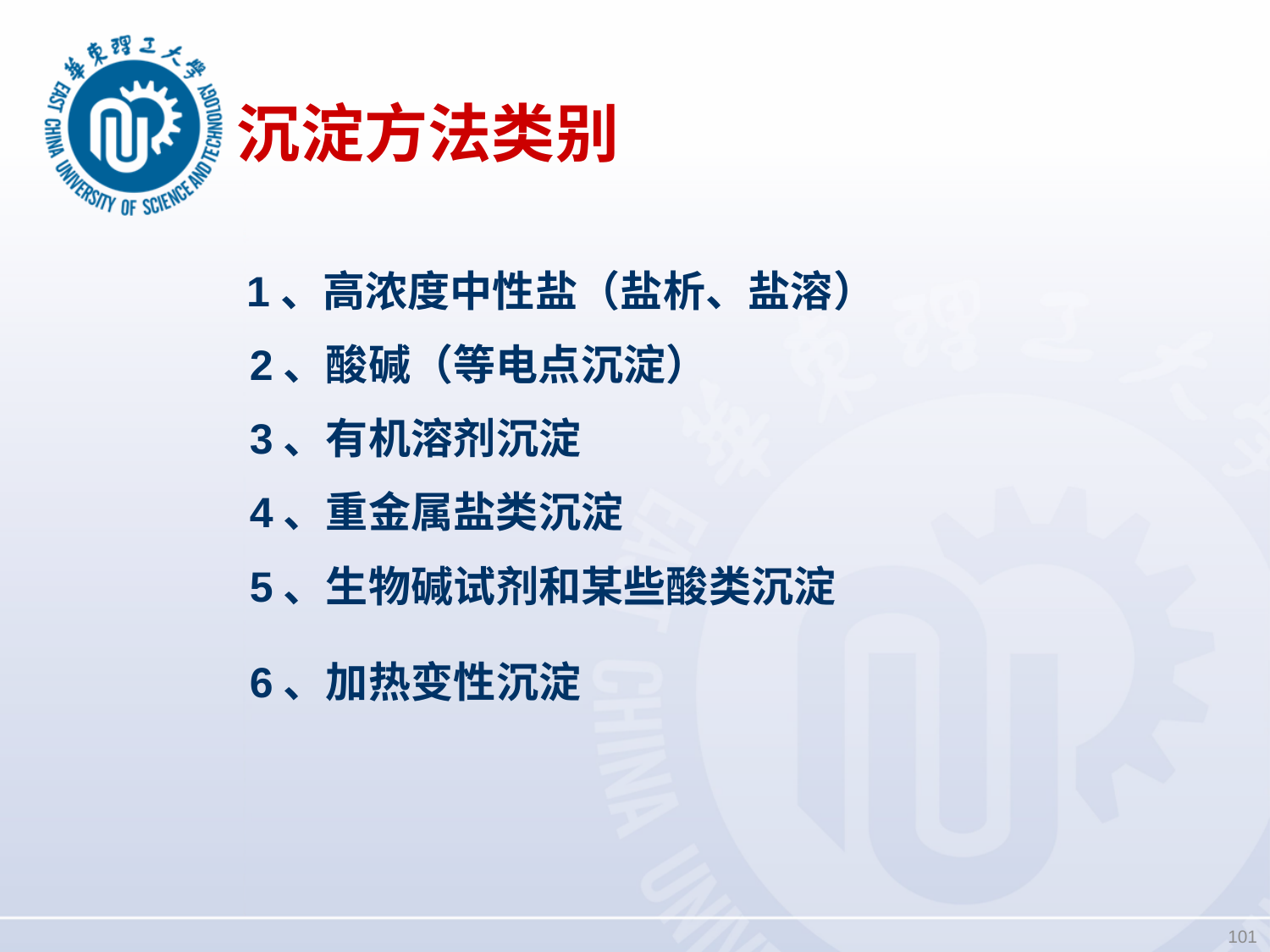

# 沉淀方法类别
1、高浓度中性盐（盐析、盐溶）

2、酸碱（等电点沉淀）

3、有机溶剂沉淀

4、重金属盐类沉淀

5、生物碱试剂和某些酸类沉淀

6、加热变性沉淀
101